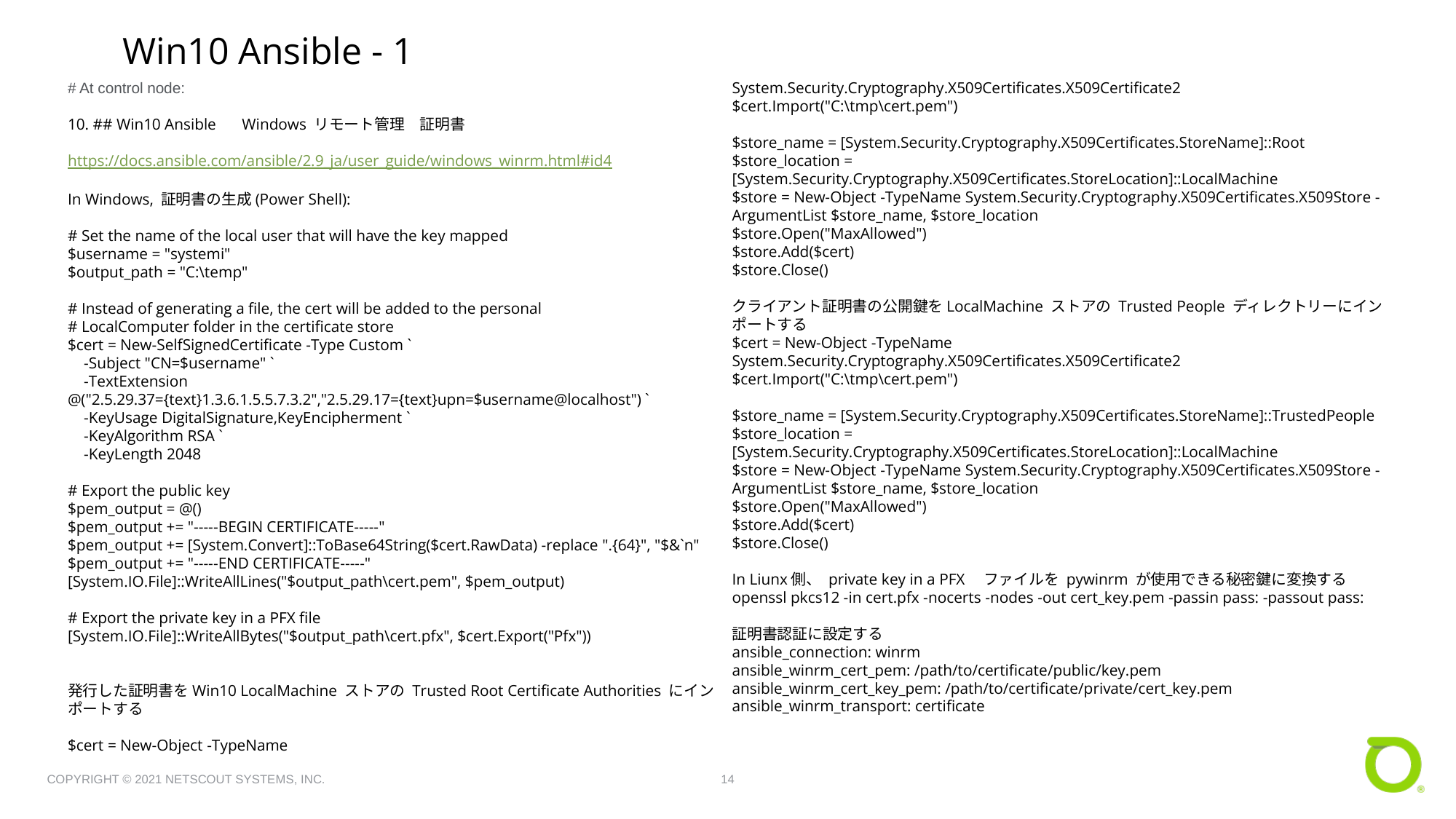

Win10 Ansible - 1
# At control node:

10. ## Win10 Ansible　 Windows リモート管理　証明書

https://docs.ansible.com/ansible/2.9_ja/user_guide/windows_winrm.html#id4

In Windows, 証明書の生成(Power Shell):

# Set the name of the local user that will have the key mapped
$username = "systemi"
$output_path = "C:\temp"

# Instead of generating a file, the cert will be added to the personal
# LocalComputer folder in the certificate store
$cert = New-SelfSignedCertificate -Type Custom `
    -Subject "CN=$username" `
    -TextExtension @("2.5.29.37={text}1.3.6.1.5.5.7.3.2","2.5.29.17={text}upn=$username@localhost") `
    -KeyUsage DigitalSignature,KeyEncipherment `
    -KeyAlgorithm RSA `
    -KeyLength 2048

# Export the public key
$pem_output = @()
$pem_output += "-----BEGIN CERTIFICATE-----"
$pem_output += [System.Convert]::ToBase64String($cert.RawData) -replace ".{64}", "$&`n"
$pem_output += "-----END CERTIFICATE-----"
[System.IO.File]::WriteAllLines("$output_path\cert.pem", $pem_output)

# Export the private key in a PFX file
[System.IO.File]::WriteAllBytes("$output_path\cert.pfx", $cert.Export("Pfx"))

発行した証明書をWin10 LocalMachine ストアの Trusted Root Certificate Authorities にインポートする

$cert = New-Object -TypeName System.Security.Cryptography.X509Certificates.X509Certificate2
$cert.Import("C:\tmp\cert.pem")

$store_name = [System.Security.Cryptography.X509Certificates.StoreName]::Root
$store_location = [System.Security.Cryptography.X509Certificates.StoreLocation]::LocalMachine
$store = New-Object -TypeName System.Security.Cryptography.X509Certificates.X509Store -ArgumentList $store_name, $store_location
$store.Open("MaxAllowed")
$store.Add($cert)
$store.Close()

クライアント証明書の公開鍵をLocalMachine ストアの Trusted People ディレクトリーにインポートする
$cert = New-Object -TypeName System.Security.Cryptography.X509Certificates.X509Certificate2
$cert.Import("C:\tmp\cert.pem")

$store_name = [System.Security.Cryptography.X509Certificates.StoreName]::TrustedPeople
$store_location = [System.Security.Cryptography.X509Certificates.StoreLocation]::LocalMachine
$store = New-Object -TypeName System.Security.Cryptography.X509Certificates.X509Store -ArgumentList $store_name, $store_location
$store.Open("MaxAllowed")
$store.Add($cert)
$store.Close()

In Liunx側、 private key in a PFX　ファイルを pywinrm が使用できる秘密鍵に変換する
openssl pkcs12 -in cert.pfx -nocerts -nodes -out cert_key.pem -passin pass: -passout pass:

証明書認証に設定する
ansible_connection: winrm
ansible_winrm_cert_pem: /path/to/certificate/public/key.pem
ansible_winrm_cert_key_pem: /path/to/certificate/private/cert_key.pem
ansible_winrm_transport: certificate